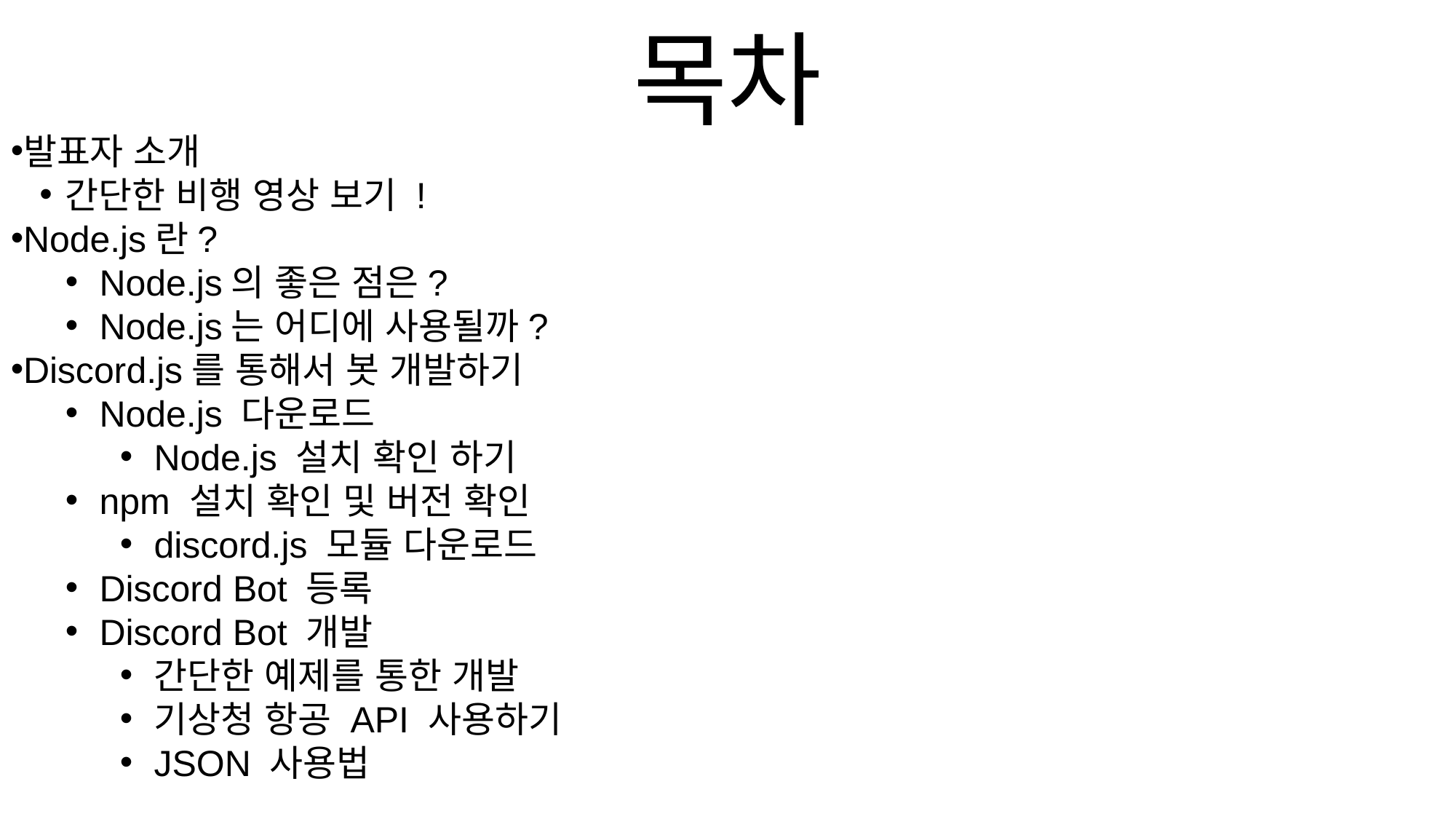

# 목차
발표자 소개
간단한 비행 영상 보기 !
Node.js란?
Node.js의 좋은 점은?
Node.js는 어디에 사용될까?
Discord.js를 통해서 봇 개발하기
Node.js 다운로드
Node.js 설치 확인 하기
npm 설치 확인 및 버전 확인
discord.js 모듈 다운로드
Discord Bot 등록
Discord Bot 개발
간단한 예제를 통한 개발
기상청 항공 API 사용하기
JSON 사용법